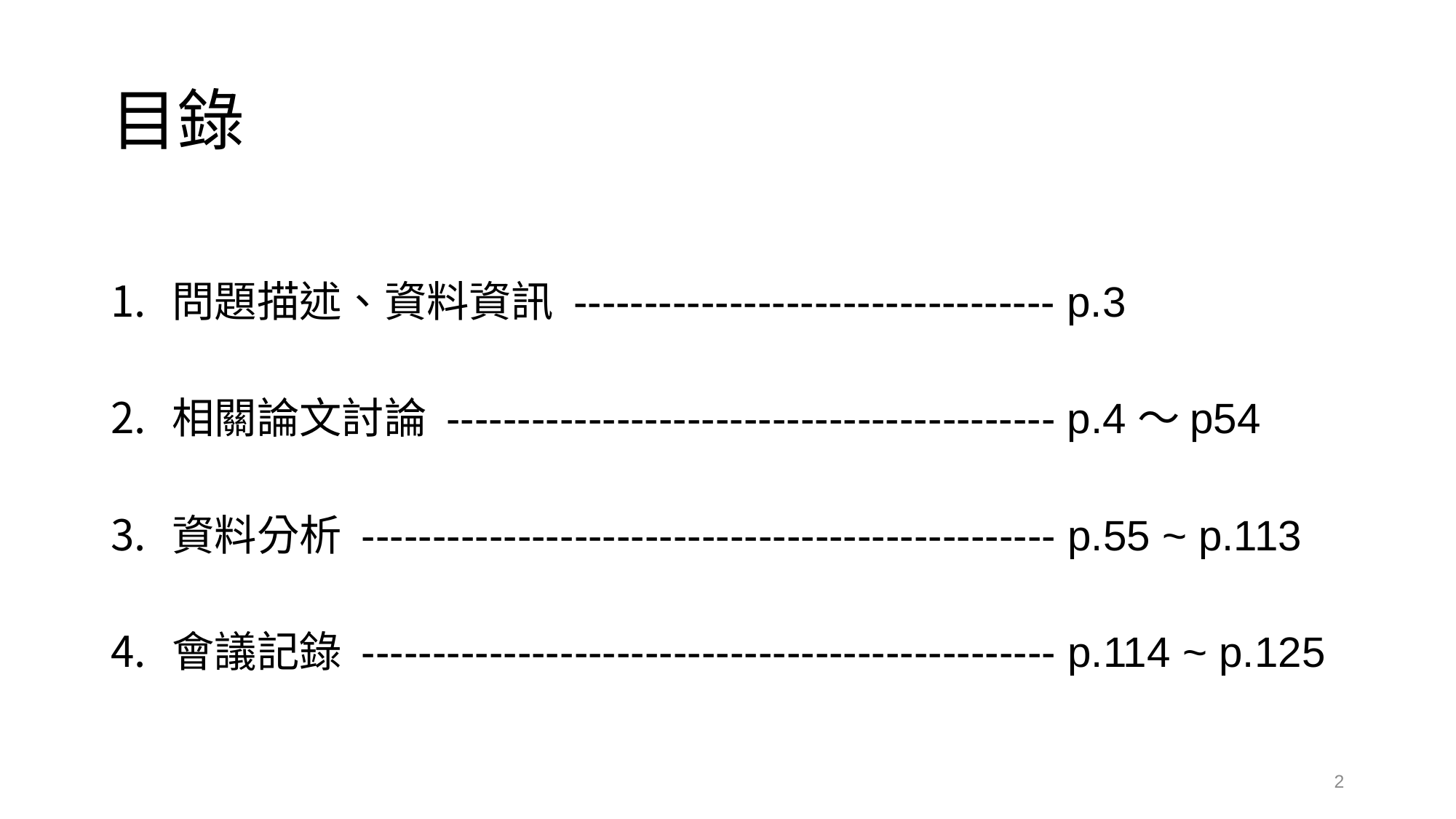

# 目錄
問題描述、資料資訊 ---------------------------------- p.3
相關論文討論 ------------------------------------------- p.4～p54
資料分析 ------------------------------------------------- p.55 ~ p.113
會議記錄 ------------------------------------------------- p.114 ~ p.125
2